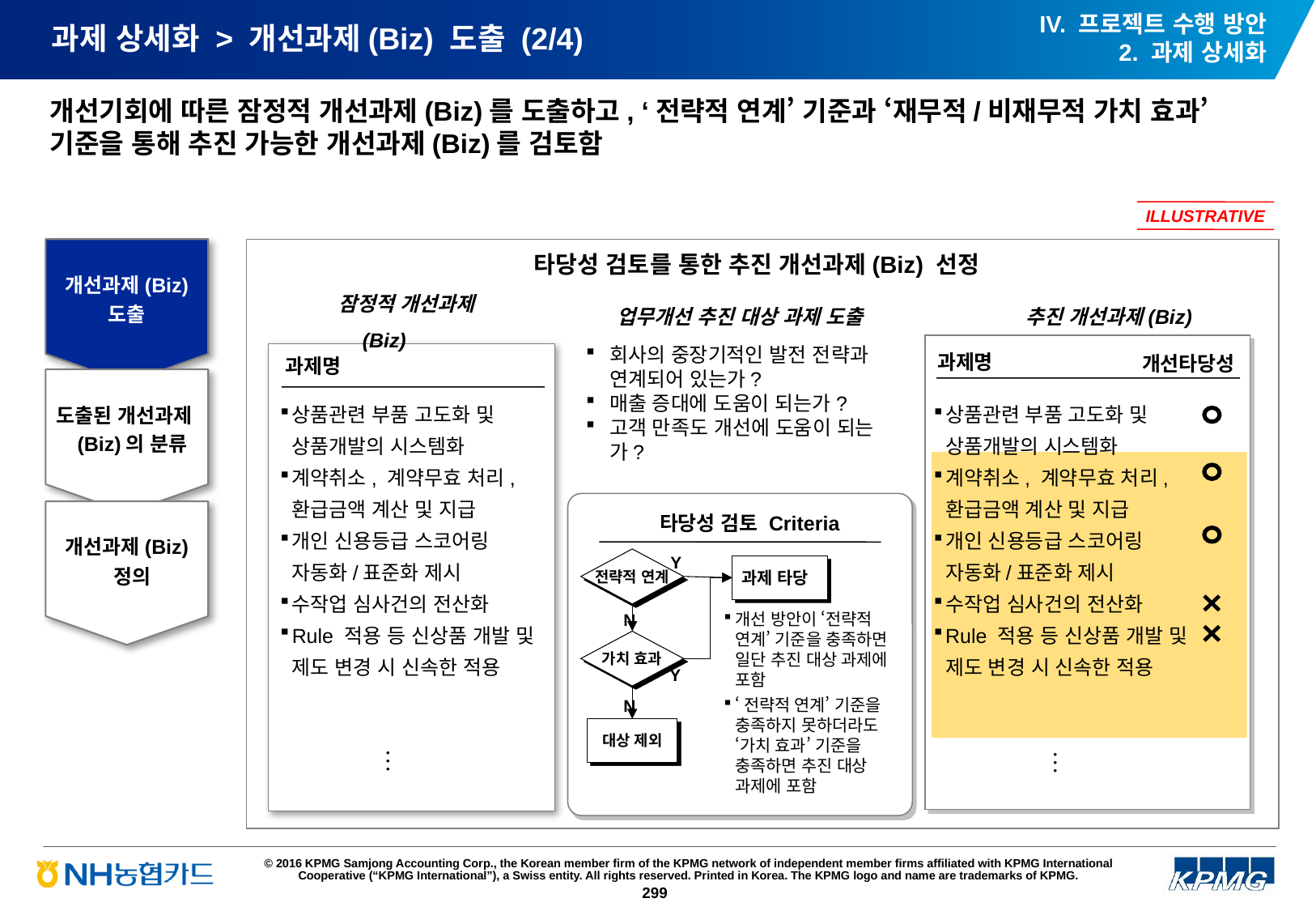

IV. 프로젝트 수행 방안
2. 과제 상세화
# 과제 상세화 > 개선과제(Biz) 도출 (2/4)
개선기회에 따른 잠정적 개선과제(Biz)를 도출하고, ‘전략적 연계’ 기준과 ‘재무적/비재무적 가치 효과’ 기준을 통해 추진 가능한 개선과제(Biz)를 검토함
ILLUSTRATIVE
개선과제(Biz) 도출

타당성 검토를 통한 추진 개선과제(Biz) 선정
잠정적 개선과제(Biz)
업무개선 추진 대상 과제 도출
추진 개선과제(Biz)

회사의 중장기적인 발전 전략과 연계되어 있는가?
매출 증대에 도움이 되는가?
고객 만족도 개선에 도움이 되는가?

과제명
개선타당성
과제명
도출된 개선과제(Biz)의 분류

상품관련 부품 고도화 및 상품개발의 시스템화
계약취소, 계약무효 처리, 환급금액 계산 및 지급
개인 신용등급 스코어링 자동화/표준화 제시
수작업 심사건의 전산화
Rule 적용 등 신상품 개발 및 제도 변경 시 신속한 적용
상품관련 부품 고도화 및 상품개발의 시스템화
계약취소, 계약무효 처리, 환급금액 계산 및 지급
개인 신용등급 스코어링 자동화/표준화 제시
수작업 심사건의 전산화
Rule 적용 등 신상품 개발 및 제도 변경 시 신속한 적용

개선과제(Biz) 정의
타당성 검토 Criteria

Y
전략적 연계
과제 타당

N
개선 방안이 ‘전략적 연계’ 기준을 충족하면 일단 추진 대상 과제에 포함
‘전략적 연계’ 기준을 충족하지 못하더라도 ‘가치 효과’ 기준을 충족하면 추진 대상 과제에 포함

가치 효과
Y
N
대상 제외
●
●
●
●
●
●